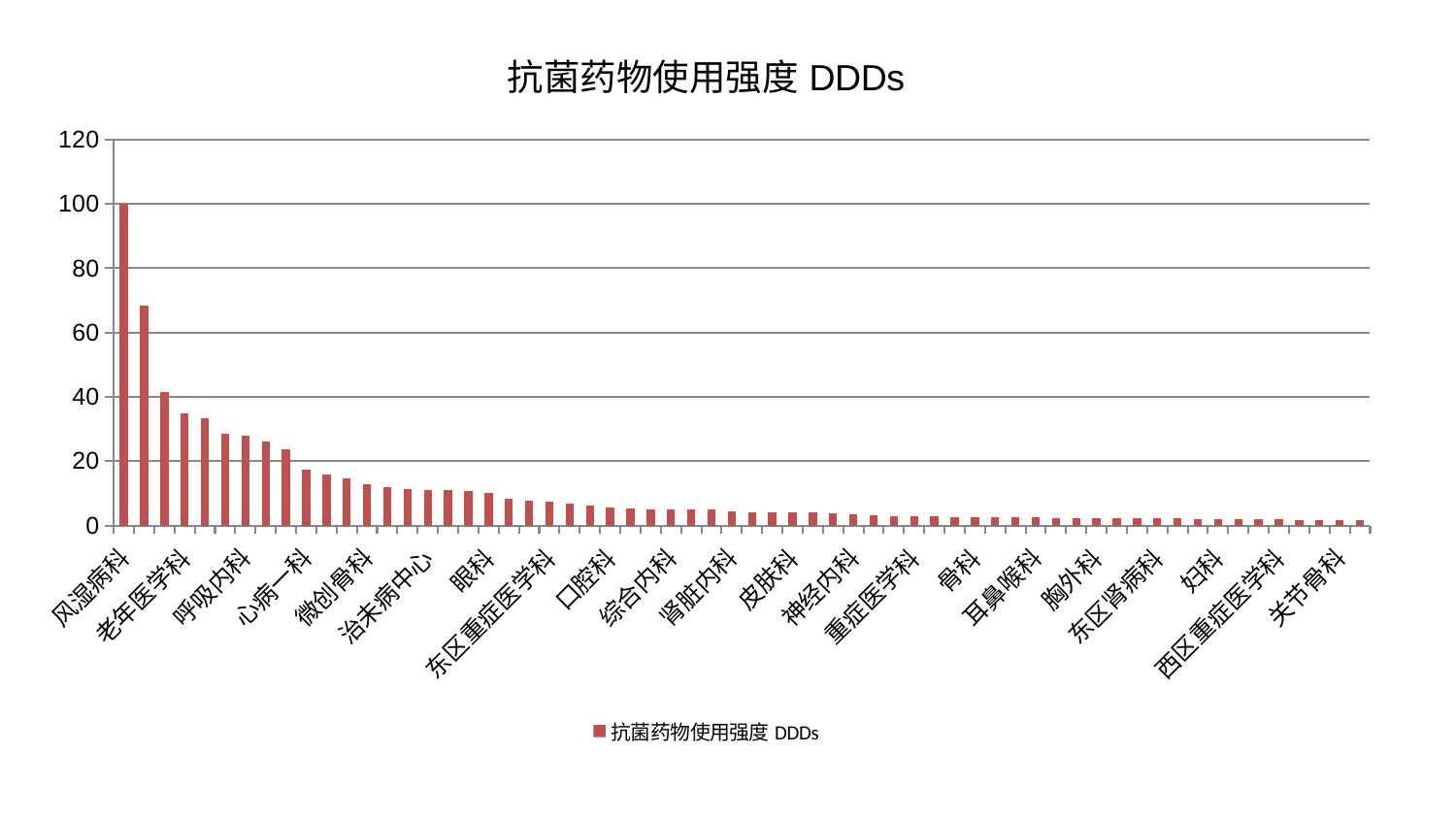

### Chart: 抗菌药物使用强度DDDs

| Category | 抗菌药物使用强度DDDs |
|---|---|
| 风湿病科 | 99.99999999999999 |
| 中医经典科 | 68.44757756258052 |
| 创伤骨科 | 41.57582864282157 |
| 老年医学科 | 34.71705808367363 |
| 美容皮肤科 | 33.2127118226507 |
| 中医外治中心 | 28.58725891720271 |
| 呼吸内科 | 27.874198776704585 |
| 肛肠科 | 26.162055856894664 |
| 脾胃科消化科合并 | 23.555105296056116 |
| 心病一科 | 17.41068945341008 |
| 脑病二科 | 15.880810595590372 |
| 小儿推拿科 | 14.658782252805645 |
| 微创骨科 | 12.841921824937211 |
| 心病二科 | 11.900428646274696 |
| 妇二科 | 11.243776412264804 |
| 治未病中心 | 10.908056439902722 |
| 显微骨科 | 10.900290066927774 |
| 乳腺甲状腺外科 | 10.842696358988677 |
| 眼科 | 10.130203692456323 |
| 康复科 | 8.193483889420122 |
| 肾病科 | 7.635896928015086 |
| 东区重症医学科 | 7.404450950944477 |
| 脾胃病科 | 6.779754984719366 |
| 肝病科 | 6.067419914265715 |
| 口腔科 | 5.627241418424587 |
| 血液科 | 5.293085752153246 |
| 脑病一科 | 5.097346764700046 |
| 综合内科 | 4.970922080483648 |
| 运动损伤骨科 | 4.9251012687764035 |
| 肿瘤内科 | 4.914613961691414 |
| 肾脏内科 | 4.5090101855755025 |
| 心病三科 | 4.158033628142784 |
| 周围血管科 | 4.016848401184882 |
| 皮肤科 | 3.9859613700514918 |
| 肝胆外科 | 3.9548002437300416 |
| 男科 | 3.83469217935771 |
| 神经内科 | 3.350869843960658 |
| 妇科妇二科合并 | 3.2242605193410934 |
| 神经外科 | 2.8732316652277716 |
| 重症医学科 | 2.8593029651666333 |
| 产科 | 2.8423466207483967 |
| 医院 | 2.624584156494028 |
| 骨科 | 2.5302581965290205 |
| 心血管内科 | 2.4859286962147316 |
| 身心医学科 | 2.4836347272510344 |
| 耳鼻喉科 | 2.463429457834837 |
| 消化内科 | 2.4204350885017947 |
| 小儿骨科 | 2.4141463637437597 |
| 胸外科 | 2.401280813117172 |
| 内分泌科 | 2.344211023038773 |
| 普通外科 | 2.331415771124576 |
| 东区肾病科 | 2.1974114039960435 |
| 儿科 | 2.188654205953453 |
| 脊柱骨科 | 2.0811680269592308 |
| 妇科 | 2.0601150928730307 |
| 脑病三科 | 2.049250864356175 |
| 心病四科 | 2.027444821293392 |
| 西区重症医学科 | 1.935312289704283 |
| 针灸科 | 1.7248850405219545 |
| 推拿科 | 1.6567569155831776 |
| 关节骨科 | 1.5492099880241554 |
| 泌尿外科 | 1.520214694648277 |
37